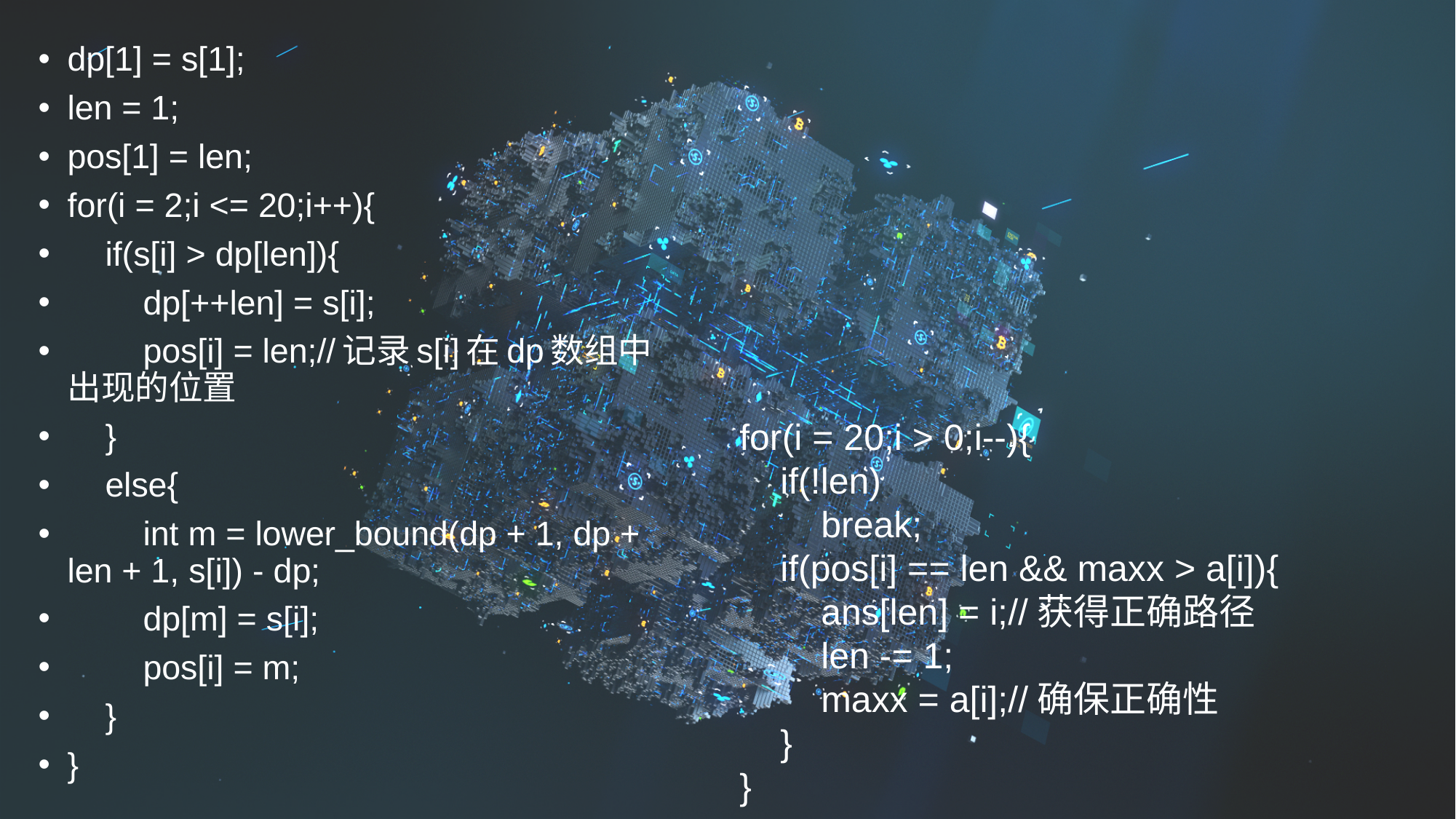

dp[1] = s[1];
len = 1;
pos[1] = len;
for(i = 2;i <= 20;i++){
    if(s[i] > dp[len]){
        dp[++len] = s[i];
        pos[i] = len;//记录s[i]在dp数组中出现的位置
    }
    else{
        int m = lower_bound(dp + 1, dp + len + 1, s[i]) - dp;
        dp[m] = s[i];
        pos[i] = m;
    }
}

for(i = 20;i > 0;i--){
    if(!len)
        break;
    if(pos[i] == len && maxx > a[i]){
        ans[len] = i;//获得正确路径
        len -= 1;
        maxx = a[i];//确保正确性
    }
}